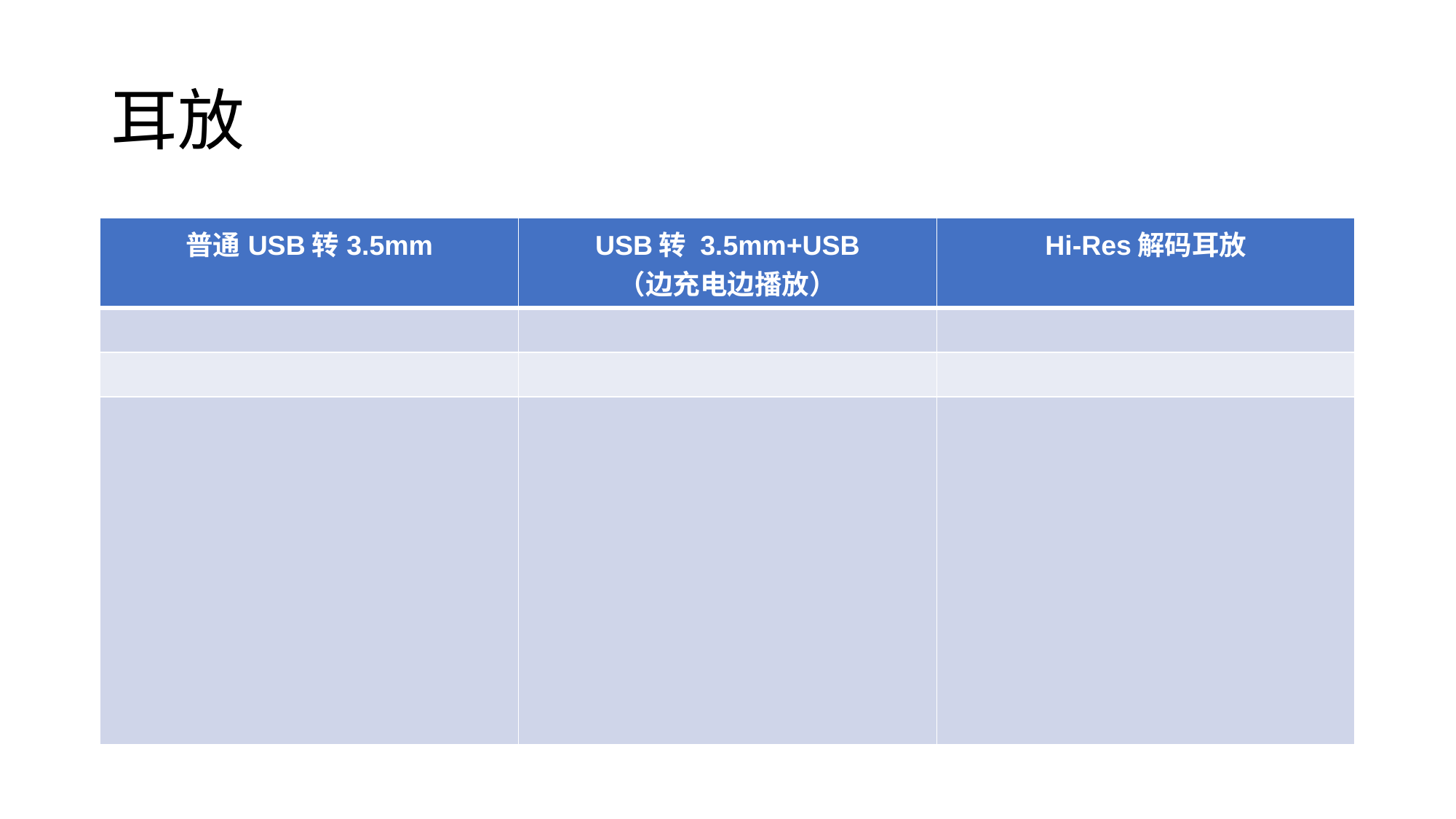

# 耳放
| 普通USB转3.5mm | USB转 3.5mm+USB （边充电边播放） | Hi-Res解码耳放 |
| --- | --- | --- |
|  |  |  |
|  |  |  |
|  |  |  |